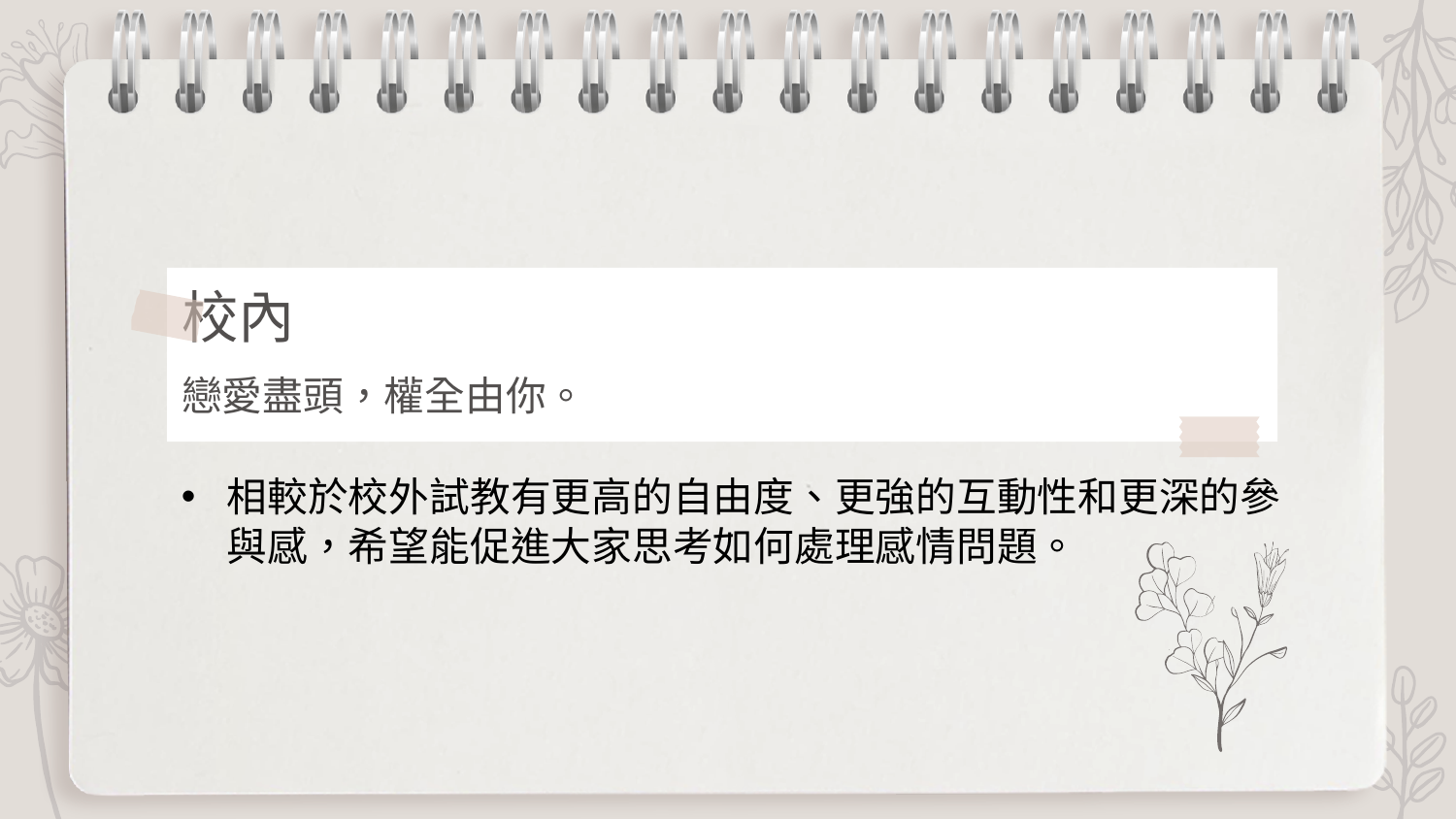

#
校內

戀愛盡頭，權全由你。

相較於校外試教有更高的自由度、更強的互動性和更深的參與感，希望能促進大家思考如何處理感情問題。